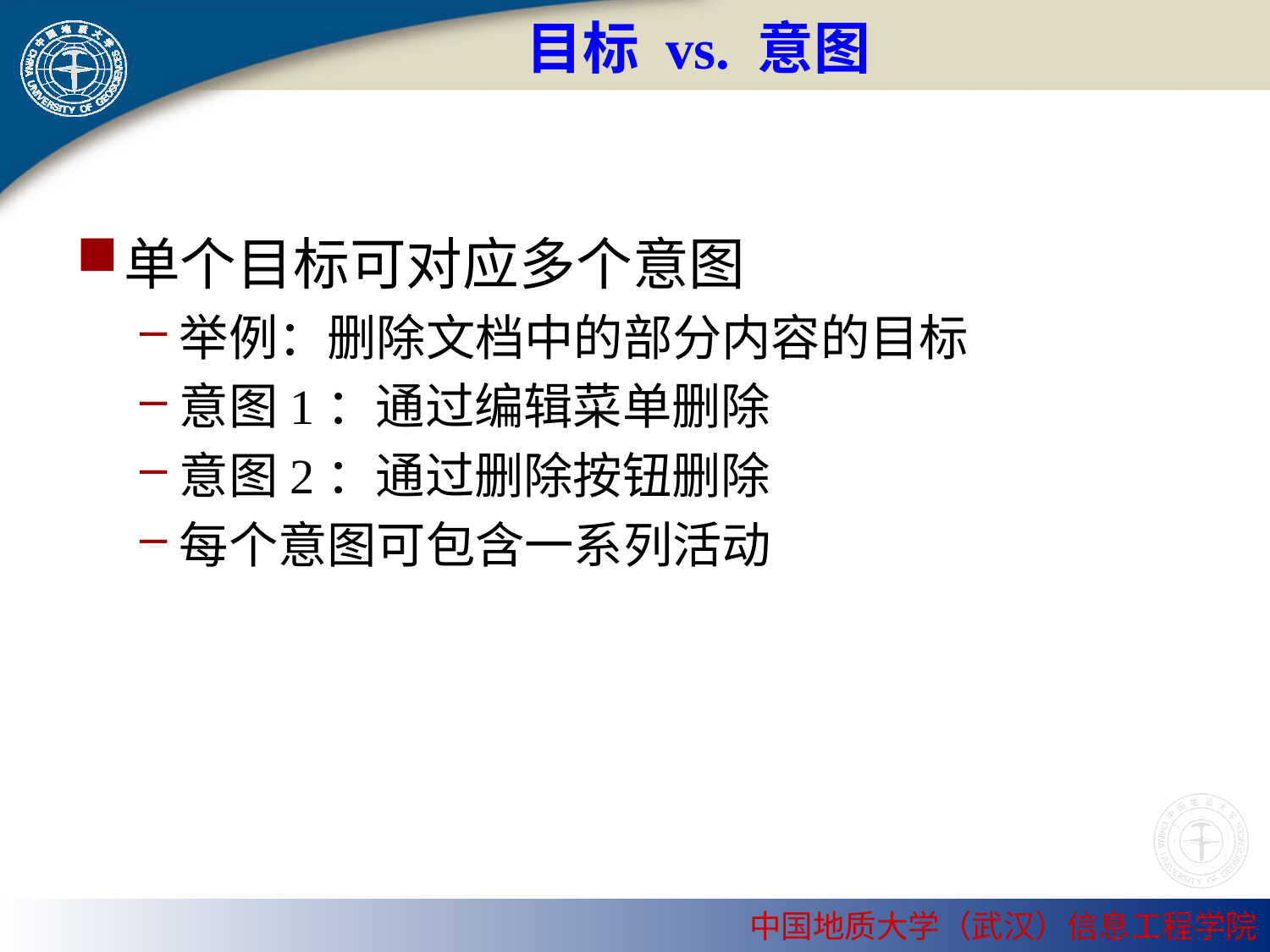

# 目标 vs. 意图
单个目标可对应多个意图
举例：删除文档中的部分内容的目标
意图1：通过编辑菜单删除
意图2：通过删除按钮删除
每个意图可包含一系列活动